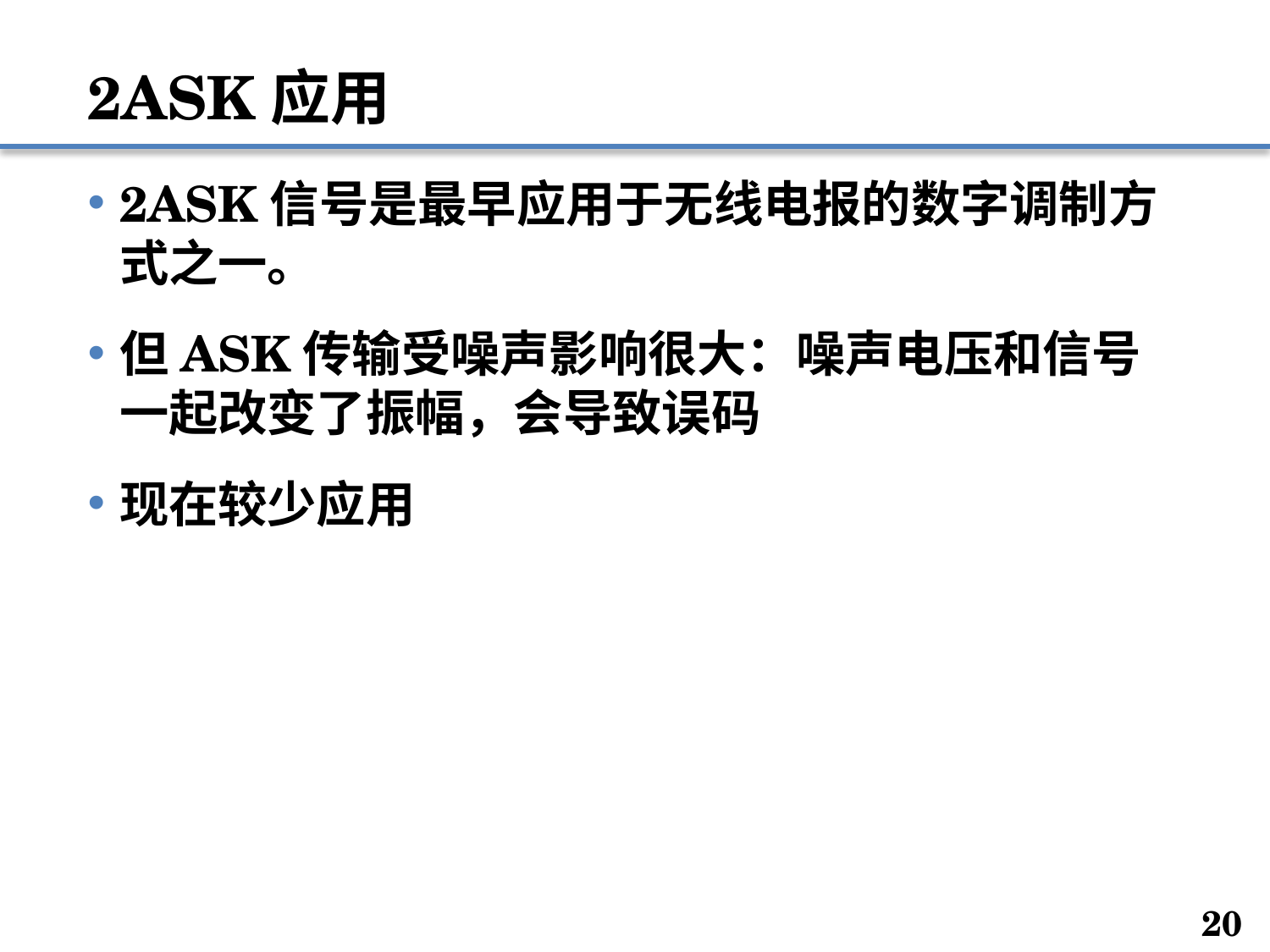

# 2ASK应用
2ASK信号是最早应用于无线电报的数字调制方式之一。
但ASK传输受噪声影响很大：噪声电压和信号一起改变了振幅，会导致误码
现在较少应用
20